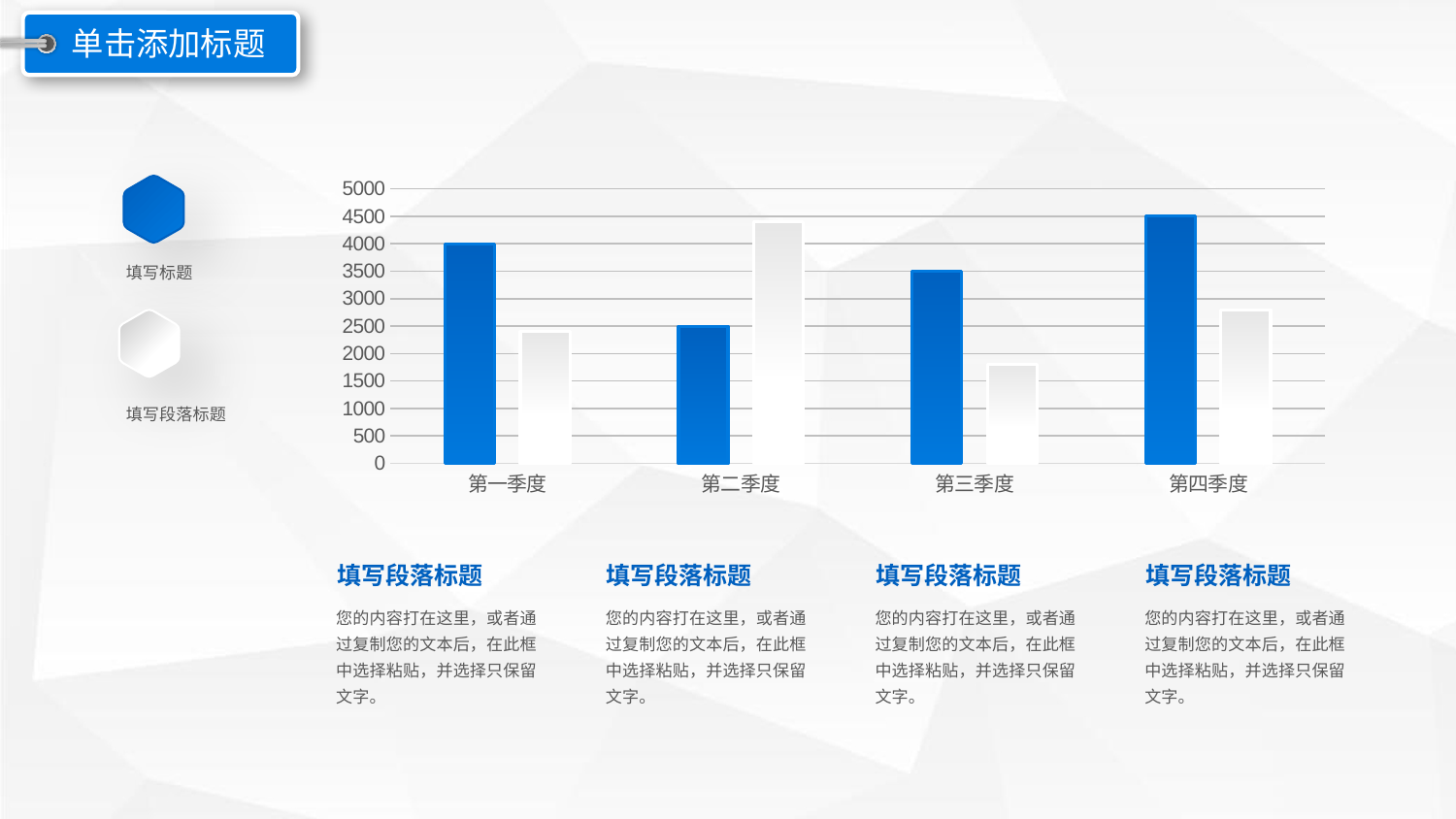

单击添加标题

### Chart

| Category | 系列 1 | 系列 2 |
|---|---|---|
| 第一季度 | 4000.0 | 2400.0 |
| 第二季度 | 2500.0 | 4400.0 |
| 第三季度 | 3500.0 | 1800.0 |
| 第四季度 | 4500.0 | 2800.0 |
填写标题

填写段落标题
填写段落标题
填写段落标题
填写段落标题
填写段落标题
您的内容打在这里，或者通过复制您的文本后，在此框中选择粘贴，并选择只保留文字。
您的内容打在这里，或者通过复制您的文本后，在此框中选择粘贴，并选择只保留文字。
您的内容打在这里，或者通过复制您的文本后，在此框中选择粘贴，并选择只保留文字。
您的内容打在这里，或者通过复制您的文本后，在此框中选择粘贴，并选择只保留文字。